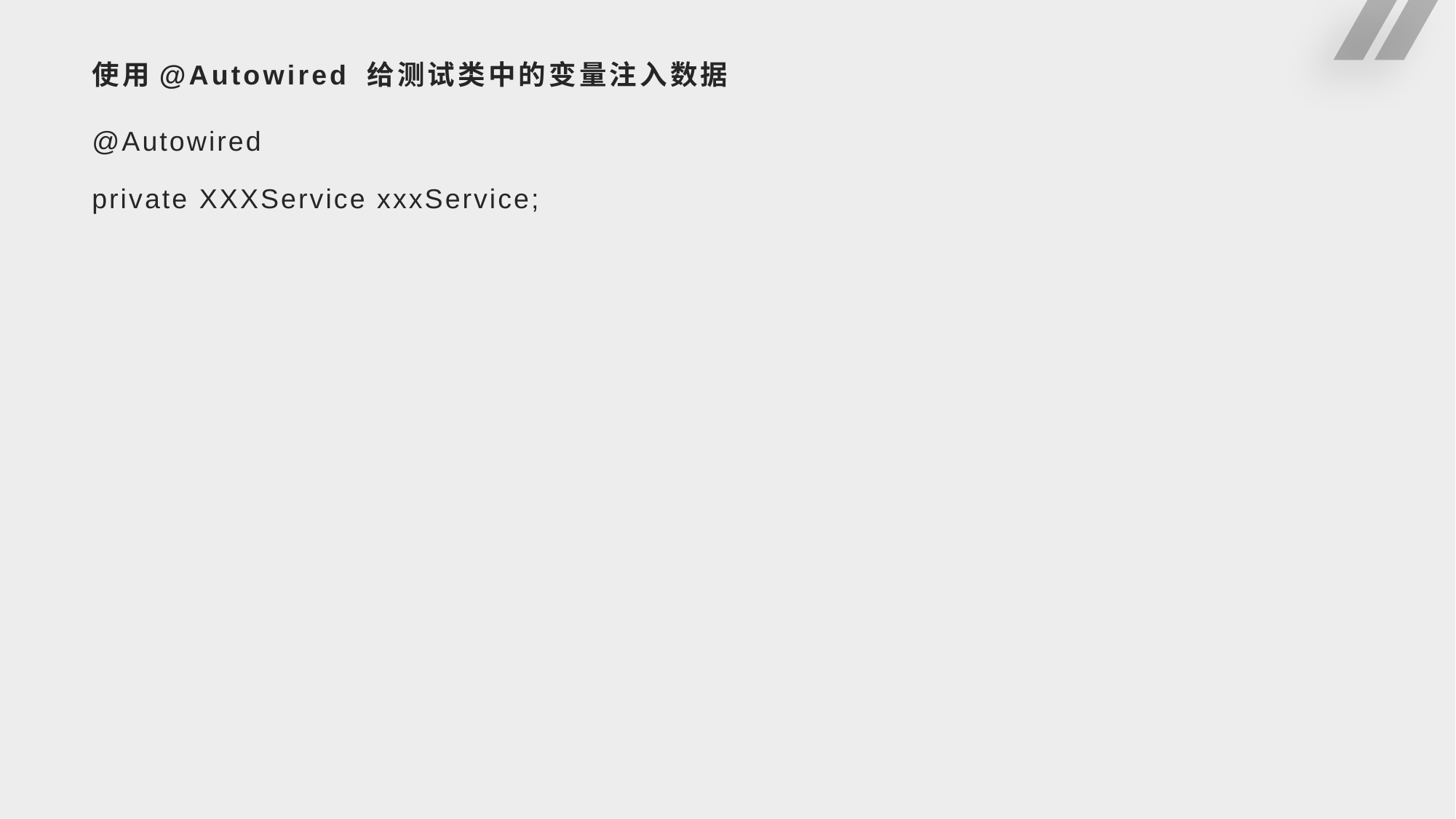

# 使用@Autowired 给测试类中的变量注入数据
@Autowired
private XXXService xxxService;